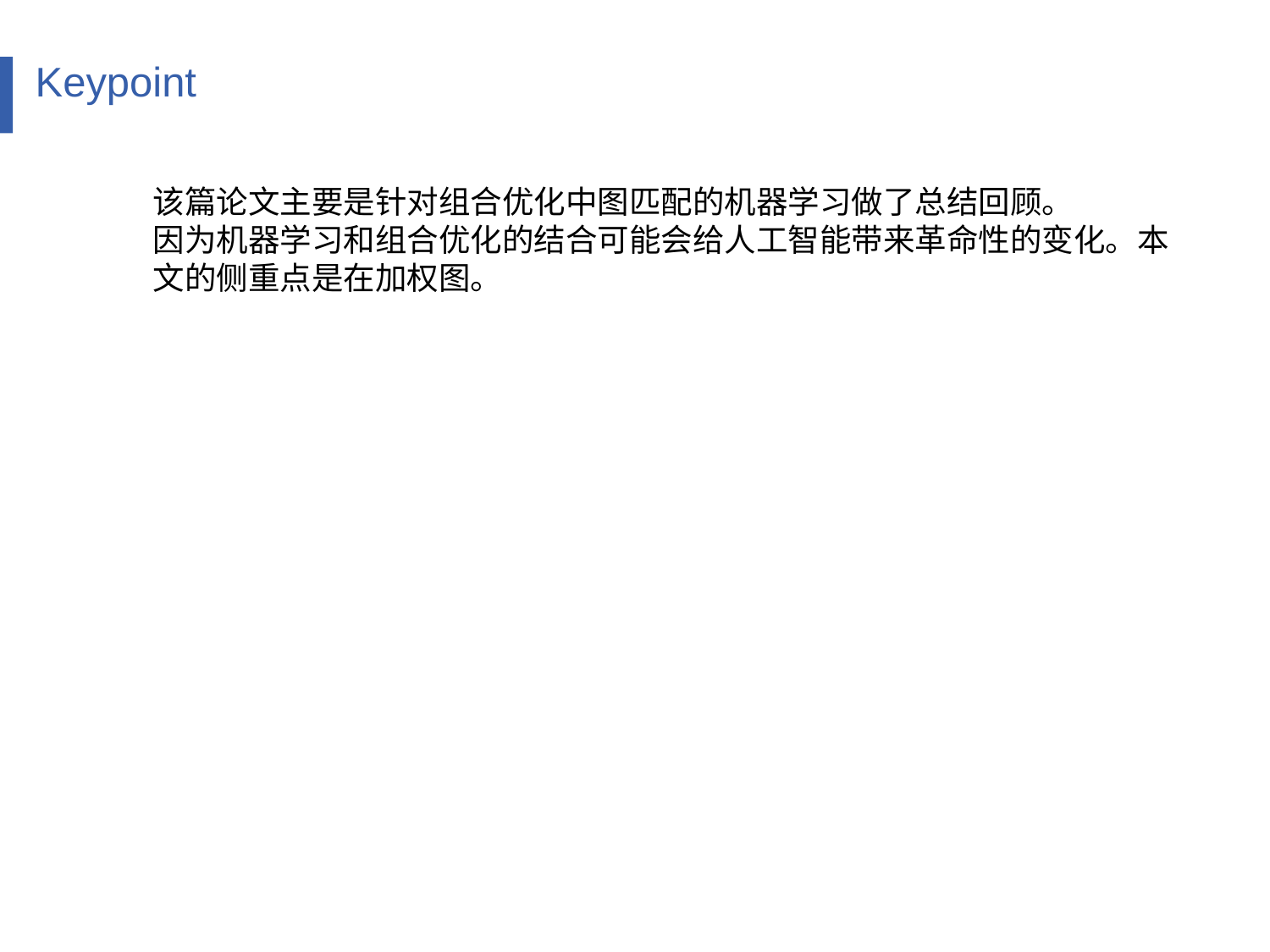

Keypoint
该篇论文主要是针对组合优化中图匹配的机器学习做了总结回顾。
因为机器学习和组合优化的结合可能会给人工智能带来革命性的变化。本文的侧重点是在加权图。